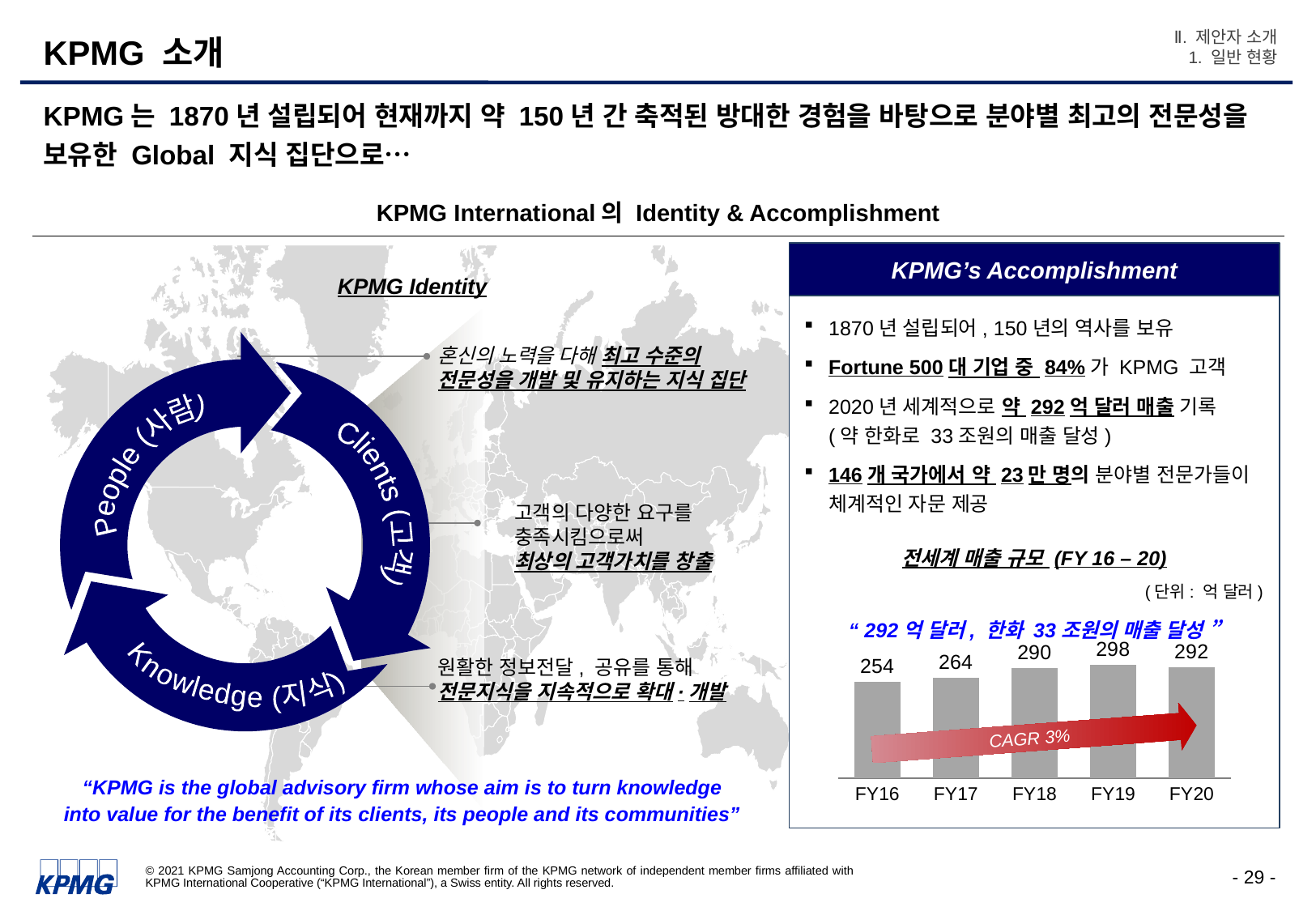

Ⅱ. 제안자 소개
1. 일반 현황
# KPMG 소개
KPMG는 1870년 설립되어 현재까지 약 150년 간 축적된 방대한 경험을 바탕으로 분야별 최고의 전문성을 보유한 Global 지식 집단으로…
KPMG International의 Identity & Accomplishment
KPMG’s Accomplishment

1870년 설립되어, 150년의 역사를 보유
Fortune 500대 기업 중 84%가 KPMG 고객
2020년 세계적으로 약 292억 달러 매출 기록
(약 한화로 33조원의 매출 달성)
146개 국가에서 약 23만 명의 분야별 전문가들이 체계적인 자문 제공
전세계 매출 규모 (FY 16 – 20)
(단위: 억 달러)

### Chart

| Category | 계열 1 |
|---|---|
| FY16 | 254.0 |
| FY17 | 264.0 |
| FY18 | 290.0 |
| FY19 | 298.0 |
| FY20 | 292.0 |
“ 292억 달러, 한화 33조원의 매출 달성 ”
CAGR 3%

KPMG Identity

혼신의 노력을 다해 최고 수준의 전문성을 개발 및 유지하는 지식 집단

People (사람)
Clients (고객)
고객의 다양한 요구를 충족시킴으로써
최상의 고객가치를 창출
Knowledge (지식)
원활한 정보전달, 공유를 통해
전문지식을 지속적으로 확대·개발
“KPMG is the global advisory firm whose aim is to turn knowledge into value for the benefit of its clients, its people and its communities”